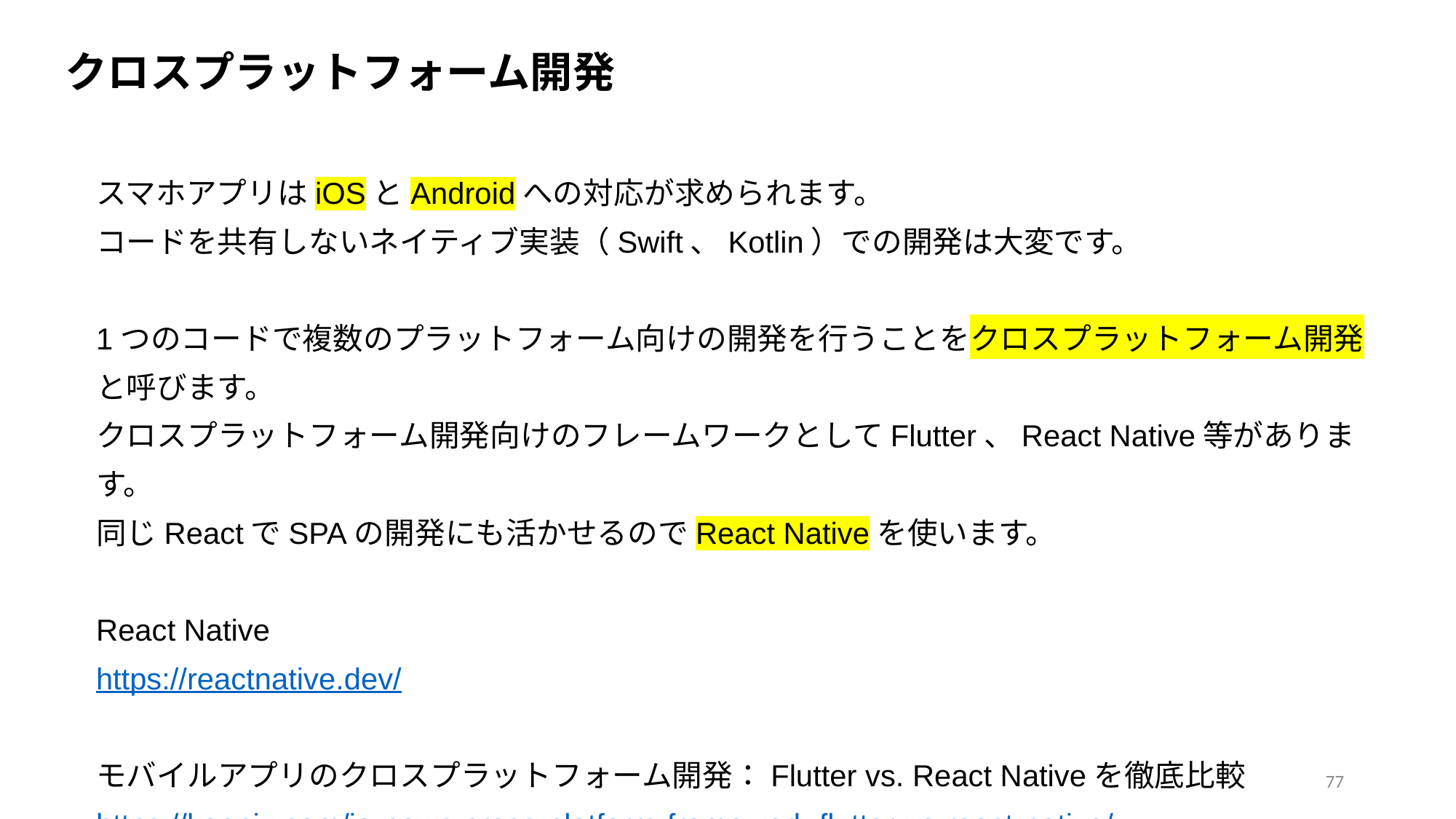

クロスプラットフォーム開発
スマホアプリはiOSとAndroidへの対応が求められます。
コードを共有しないネイティブ実装（Swift、Kotlin）での開発は大変です。

1つのコードで複数のプラットフォーム向けの開発を行うことをクロスプラットフォーム開発と呼びます。
クロスプラットフォーム開発向けのフレームワークとしてFlutter、React Native等があります。
同じReactでSPAの開発にも活かせるのでReact Nativeを使います。

React Native
https://reactnative.dev/

モバイルアプリのクロスプラットフォーム開発：Flutter vs. React Nativeを徹底比較
https://kaopiz.com/ja-news-cross-platform-framework-flutter-vs-react-native/

77